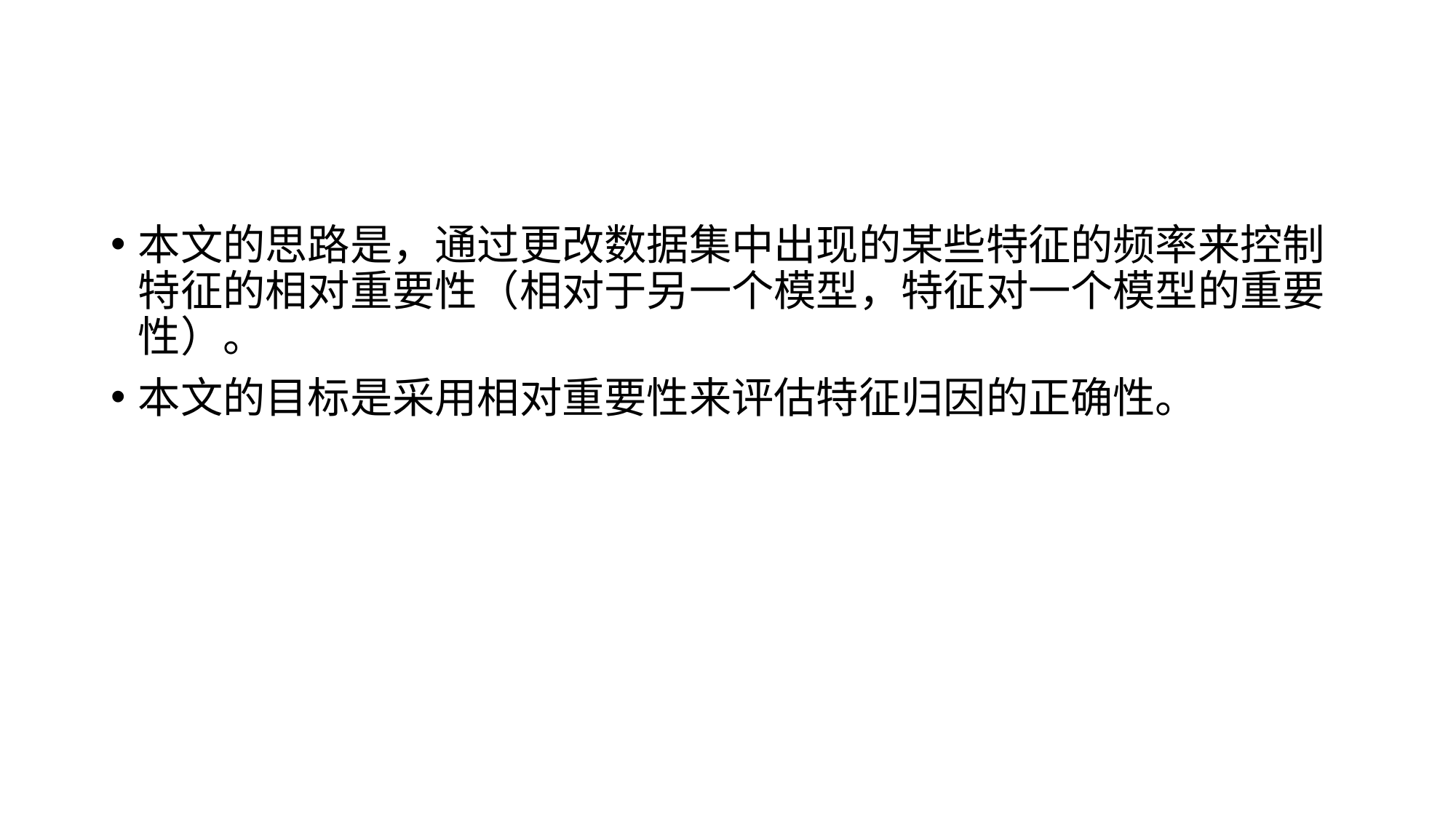

#
本文的思路是，通过更改数据集中出现的某些特征的频率来控制特征的相对重要性（相对于另一个模型，特征对一个模型的重要性）。
本文的目标是采用相对重要性来评估特征归因的正确性。